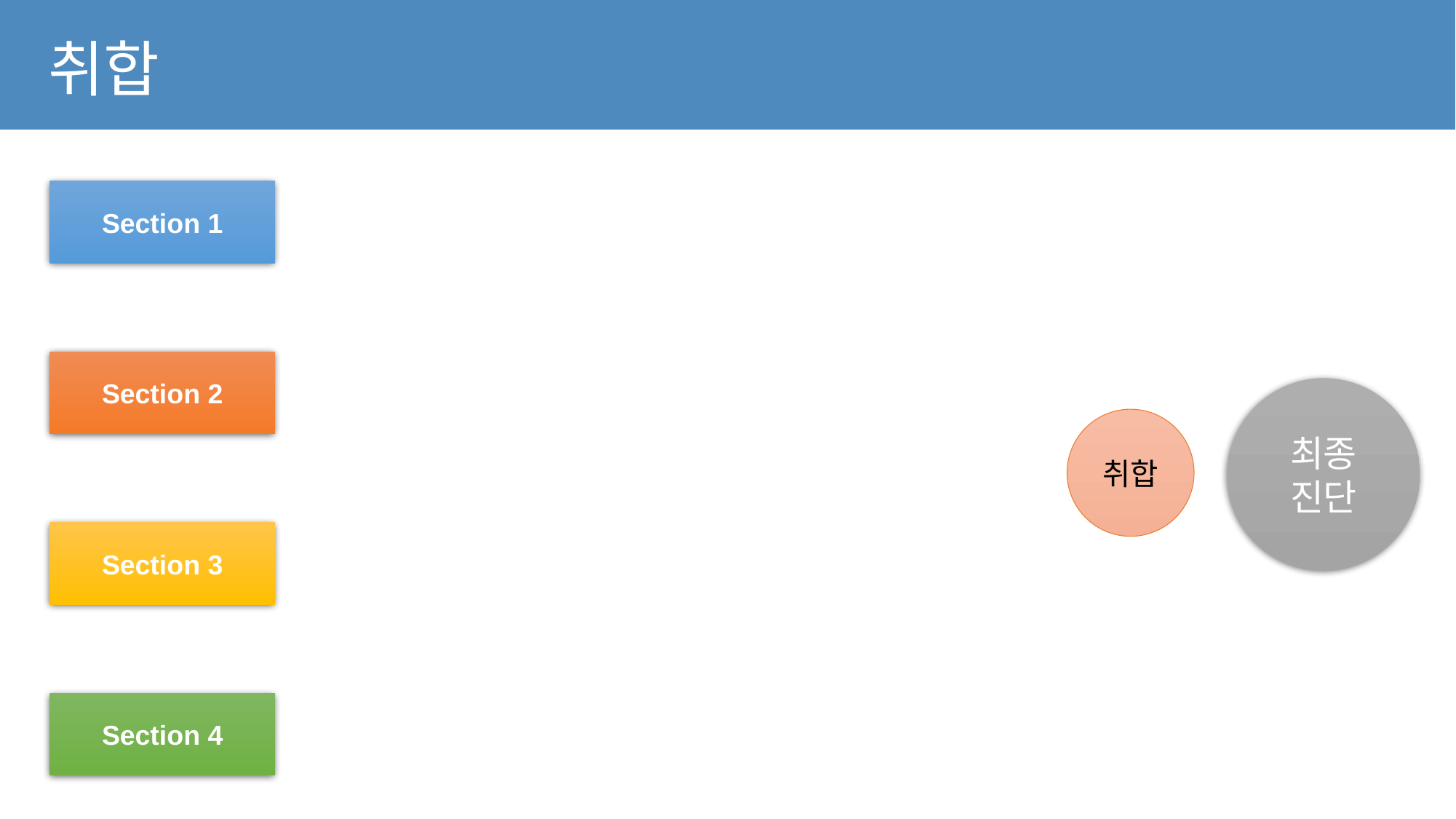

취합
Section 1
Section 2
최종
진단
취합
Section 3
Section 4